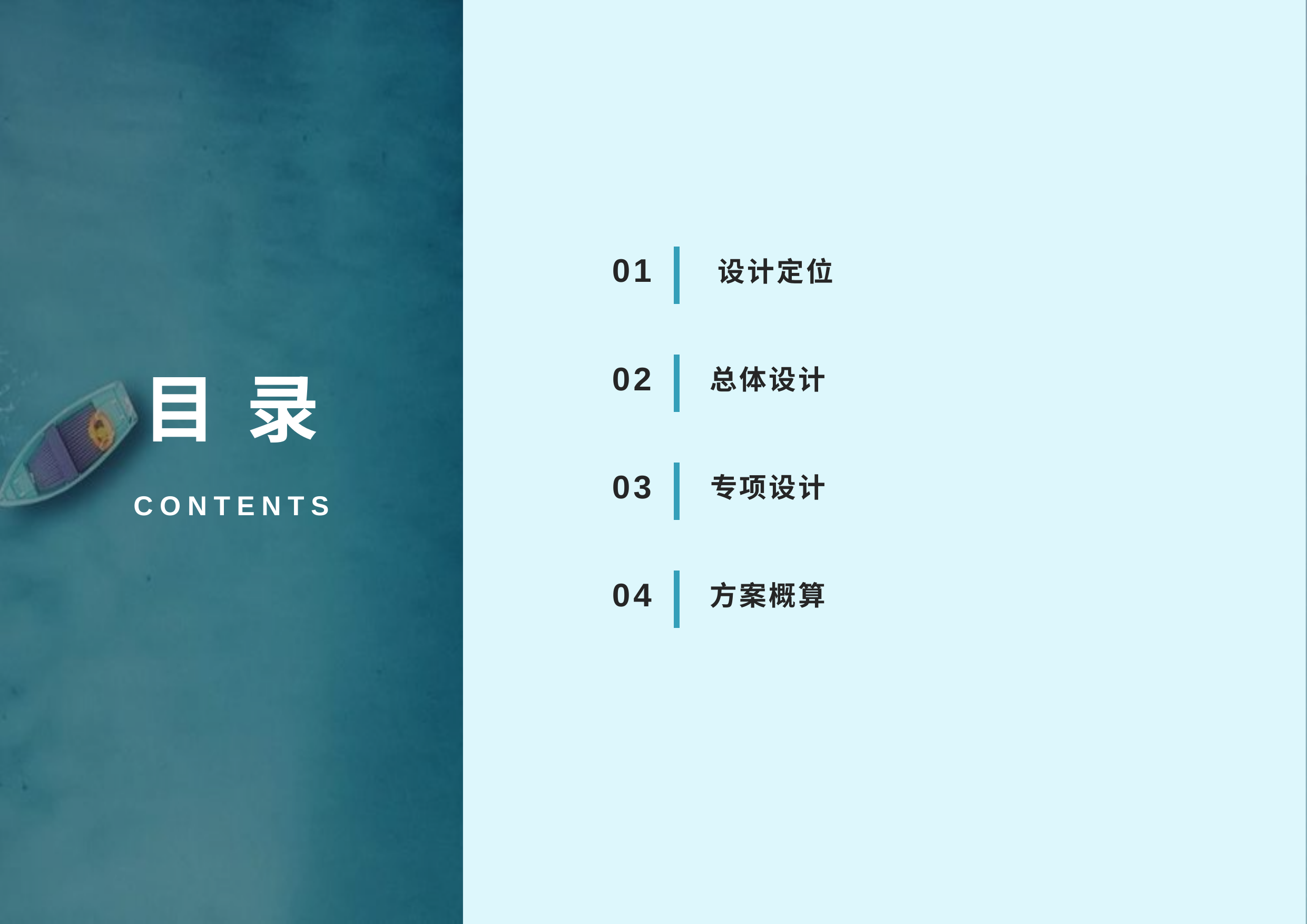

01
 设计定位
目 录
02
总体设计
03
专项设计
CONTENTS
04
方案概算